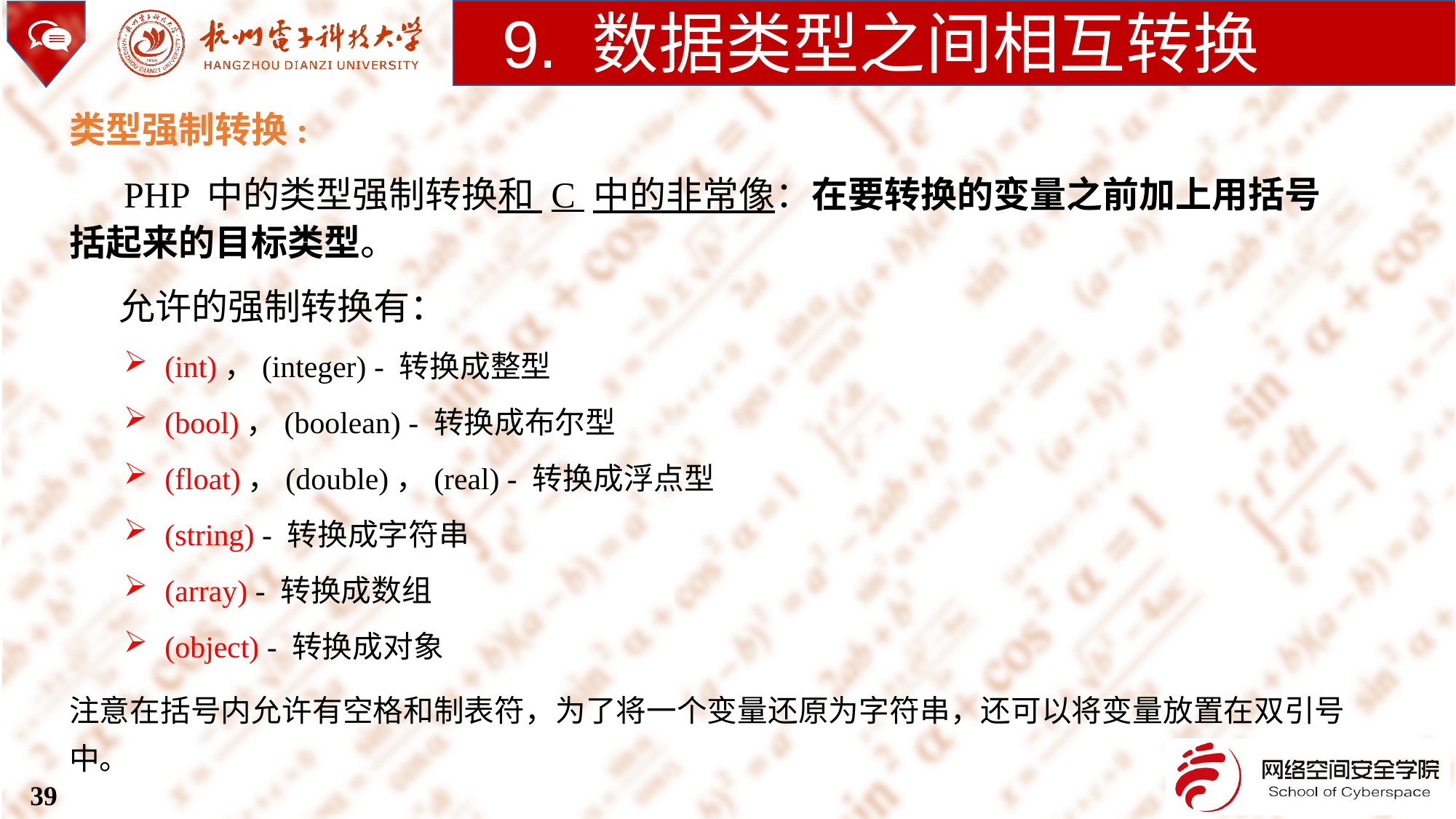

9. 数据类型之间相互转换
类型强制转换:
      PHP 中的类型强制转换和 C 中的非常像：在要转换的变量之前加上用括号括起来的目标类型。
     允许的强制转换有：
(int)，(integer) - 转换成整型
(bool)，(boolean) - 转换成布尔型
(float)，(double)，(real) - 转换成浮点型
(string) - 转换成字符串
(array) - 转换成数组
(object) - 转换成对象
注意在括号内允许有空格和制表符，为了将一个变量还原为字符串，还可以将变量放置在双引号中。
39